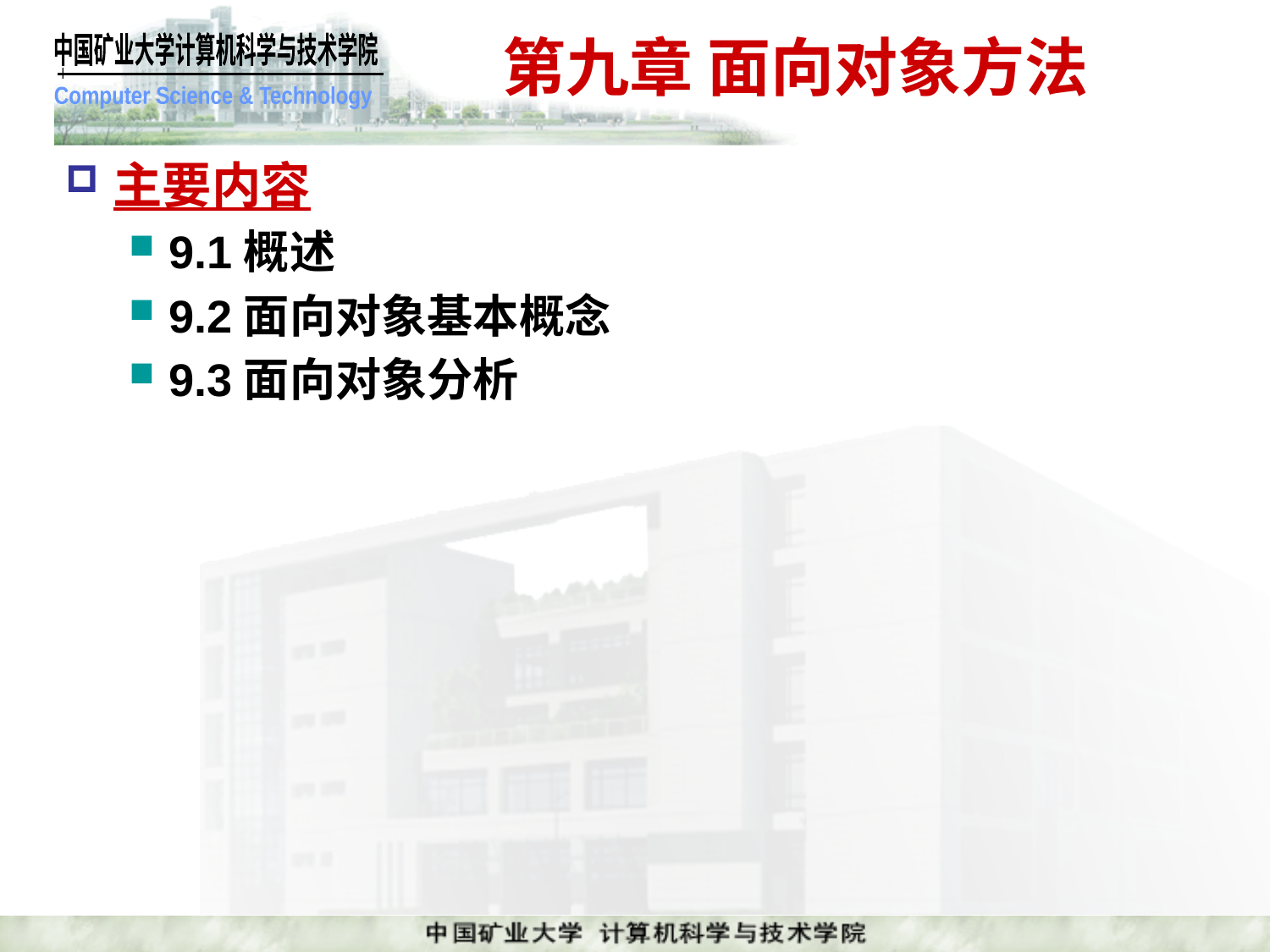

# 第九章 面向对象方法
主要内容
9.1概述
9.2面向对象基本概念
9.3面向对象分析
2